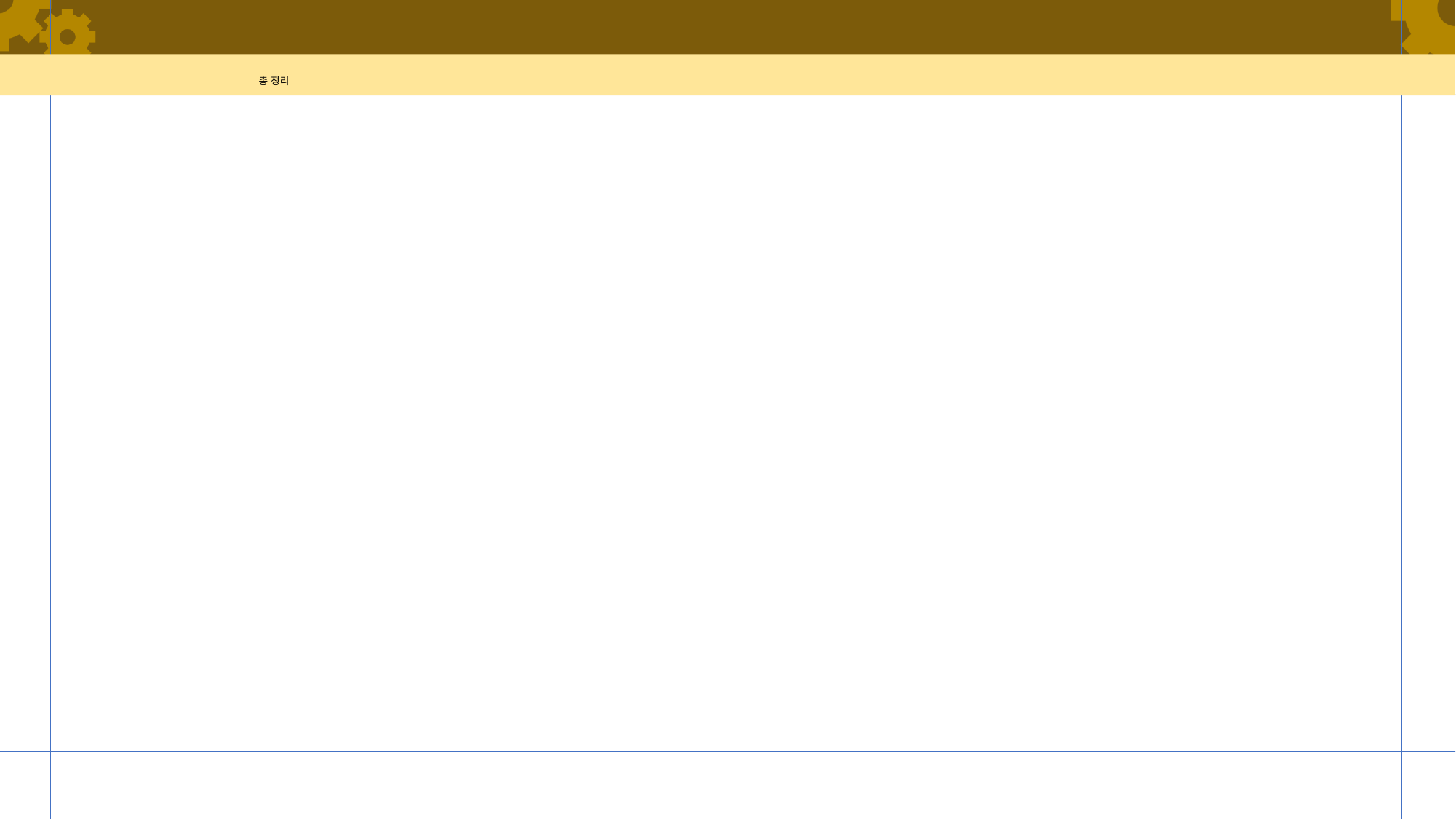

정리
# 분석자료
개요
소개
디자인 컨셉
총 정리